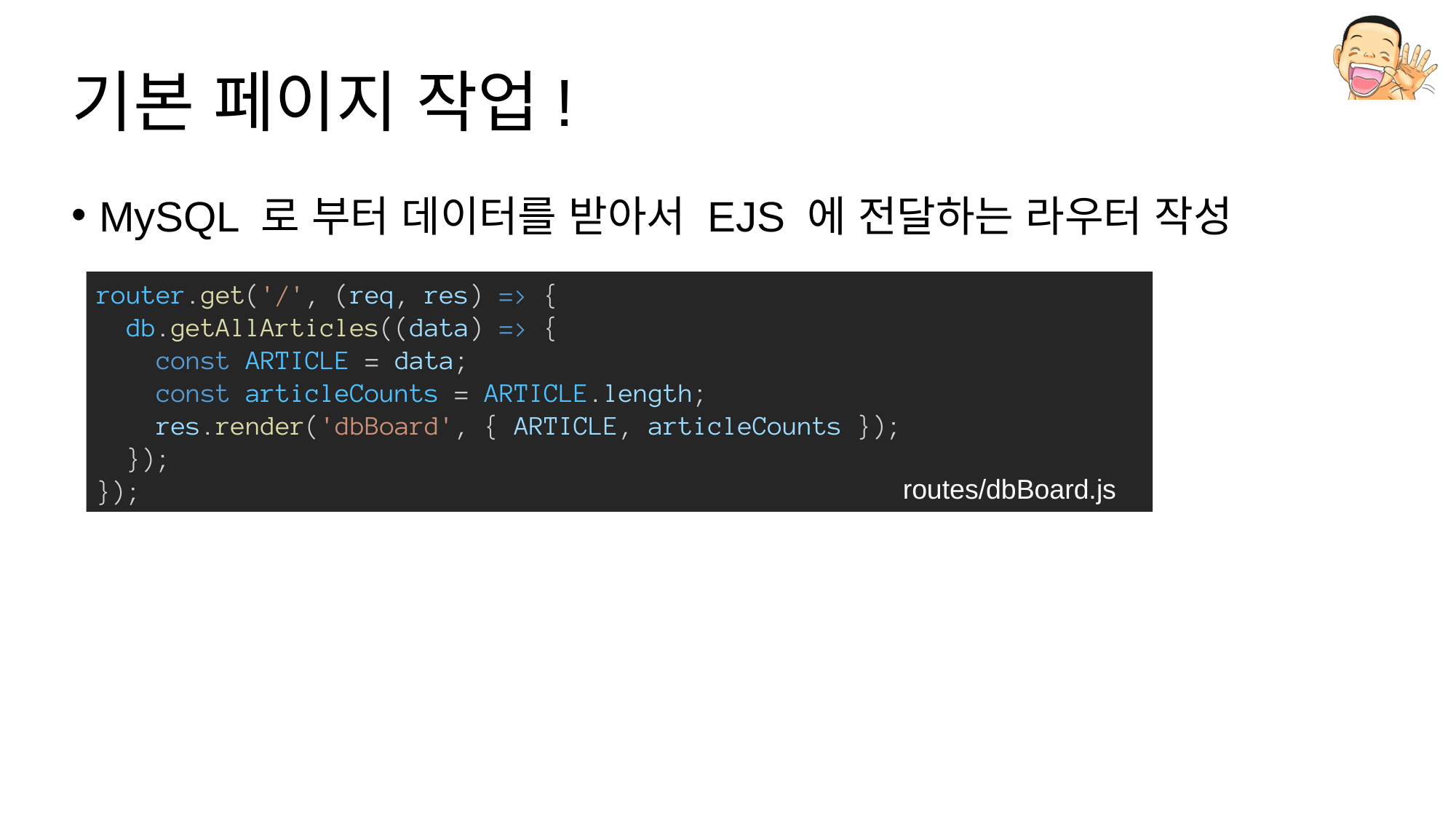

# 기본 페이지 작업!
MySQL 로 부터 데이터를 받아서 EJS 에 전달하는 라우터 작성
router.get('/', (req, res) => {
  db.getAllArticles((data) => {
    const ARTICLE = data;
    const articleCounts = ARTICLE.length;
    res.render('dbBoard', { ARTICLE, articleCounts });
  });
});
routes/dbBoard.js